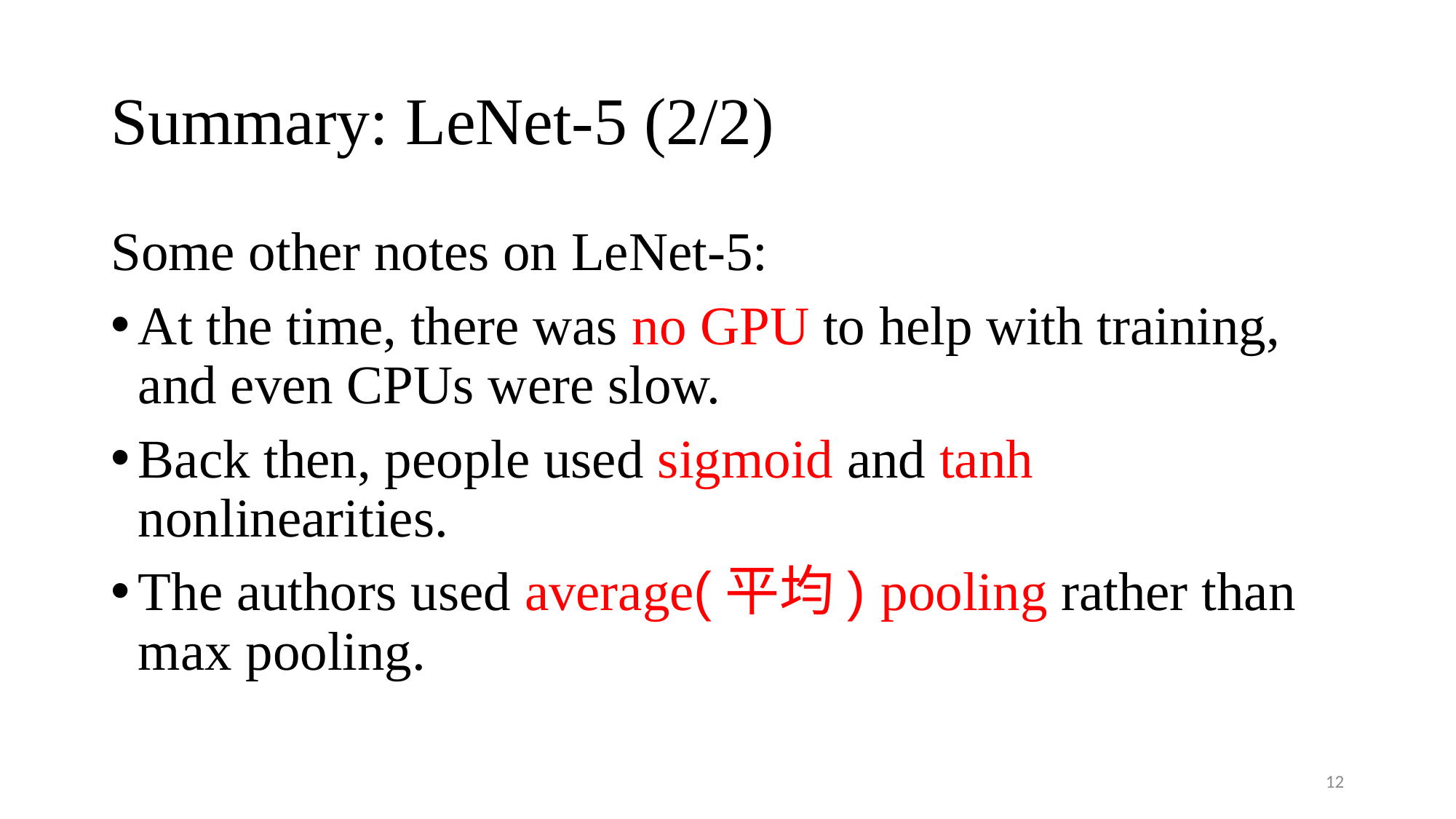

# Summary: LeNet-5 (2/2)
Some other notes on LeNet-5:
At the time, there was no GPU to help with training, and even CPUs were slow.
Back then, people used sigmoid and tanh nonlinearities.
The authors used average(平均) pooling rather than max pooling.
12